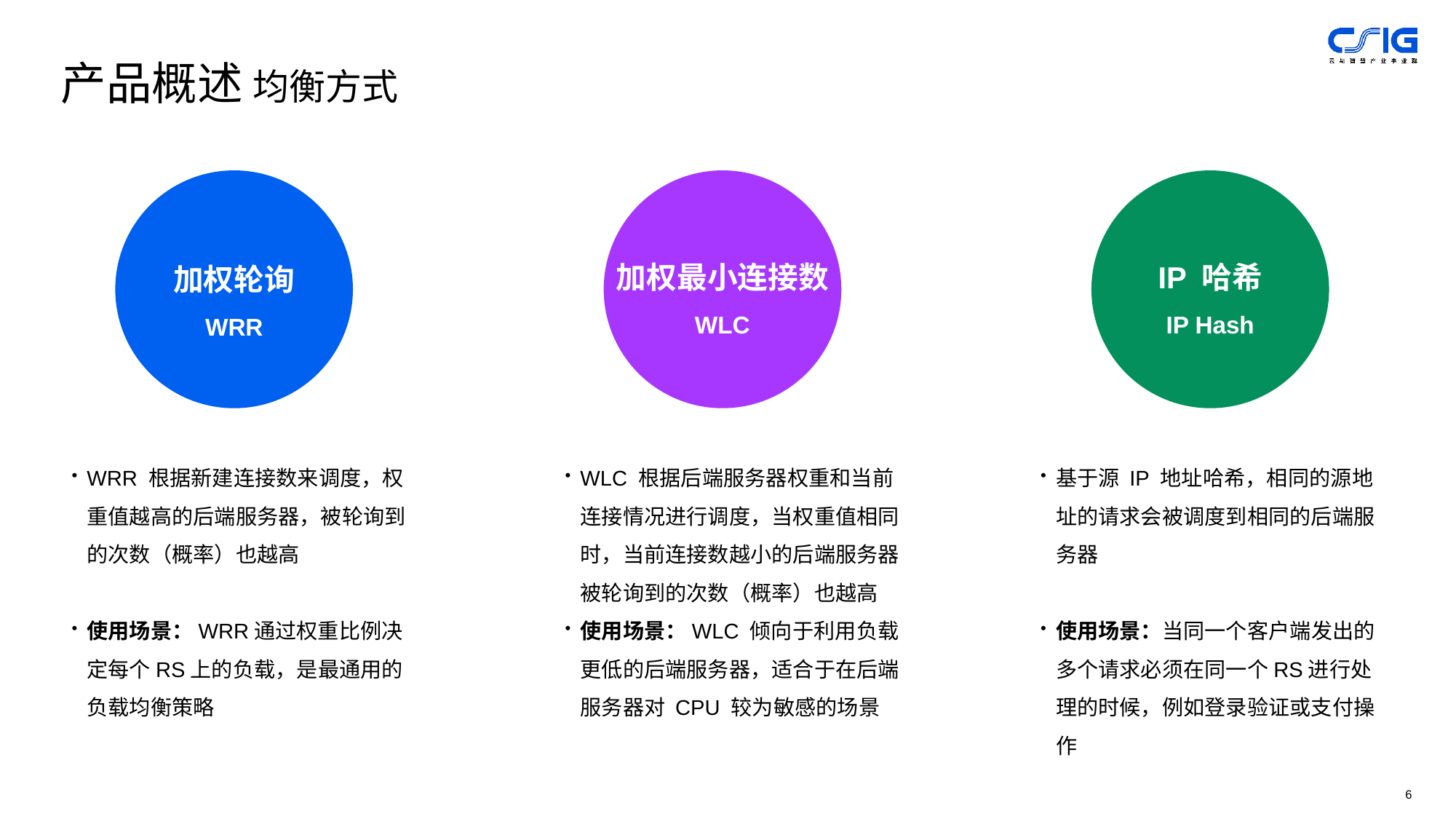

产品概述 均衡方式

IP 哈希
IP Hash

加权轮询
WRR

加权最小连接数
WLC
基于源 IP 地址哈希，相同的源地址的请求会被调度到相同的后端服务器

使用场景：当同一个客户端发出的多个请求必须在同一个RS进行处理的时候，例如登录验证或支付操作
WRR 根据新建连接数来调度，权重值越高的后端服务器，被轮询到的次数（概率）也越高

使用场景：WRR通过权重比例决定每个RS上的负载，是最通用的负载均衡策略
WLC 根据后端服务器权重和当前连接情况进行调度，当权重值相同时，当前连接数越小的后端服务器被轮询到的次数（概率）也越高
使用场景：WLC 倾向于利用负载更低的后端服务器，适合于在后端服务器对 CPU 较为敏感的场景
6